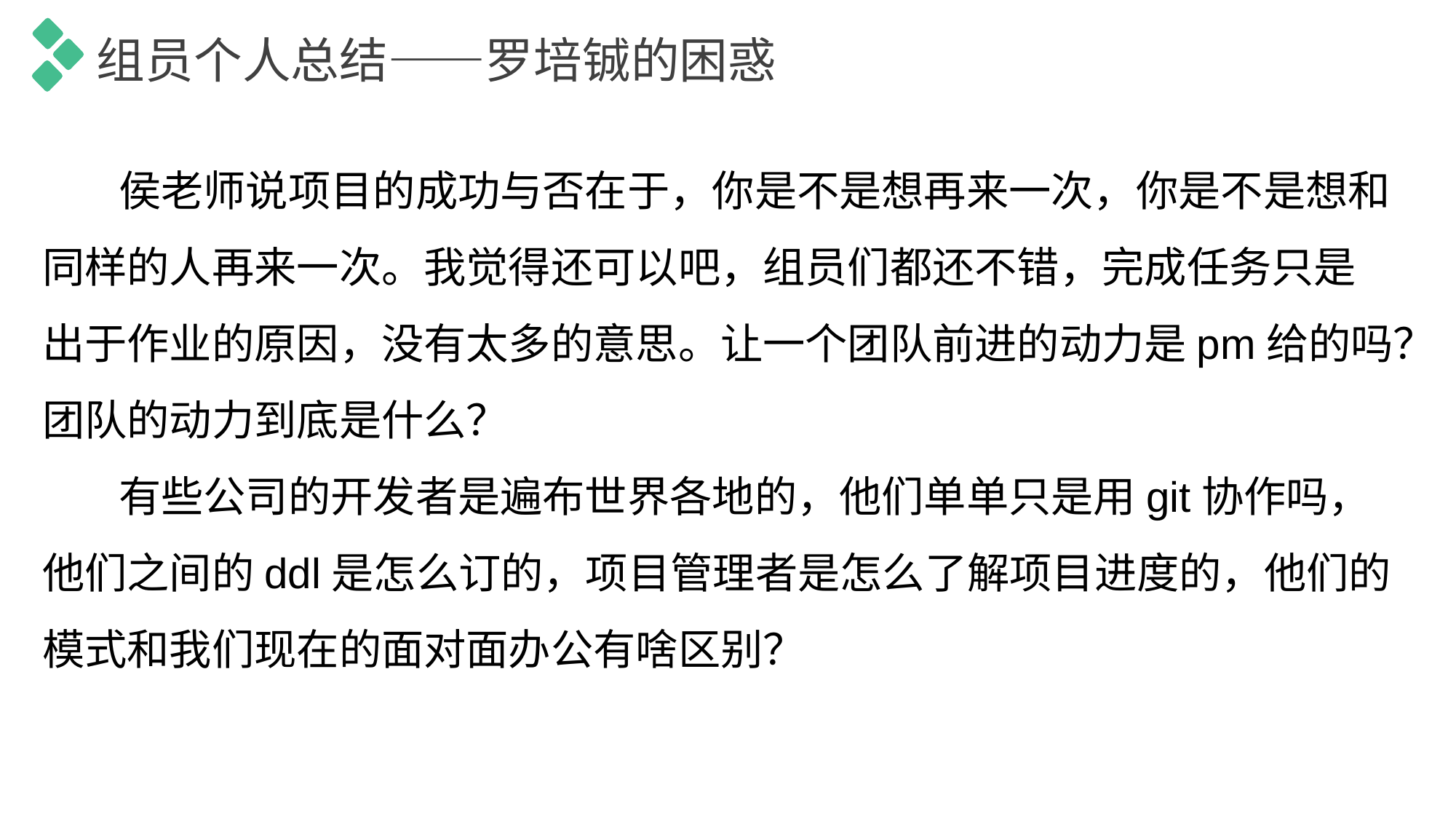

组员个人总结——罗培铖的困惑

       侯老师说项目的成功与否在于，你是不是想再来一次，你是不是想和同样的人再来一次。我觉得还可以吧，组员们都还不错，完成任务只是出于作业的原因，没有太多的意思。让一个团队前进的动力是pm给的吗？团队的动力到底是什么？
       有些公司的开发者是遍布世界各地的，他们单单只是用git协作吗，他们之间的ddl是怎么订的，项目管理者是怎么了解项目进度的，他们的模式和我们现在的面对面办公有啥区别？